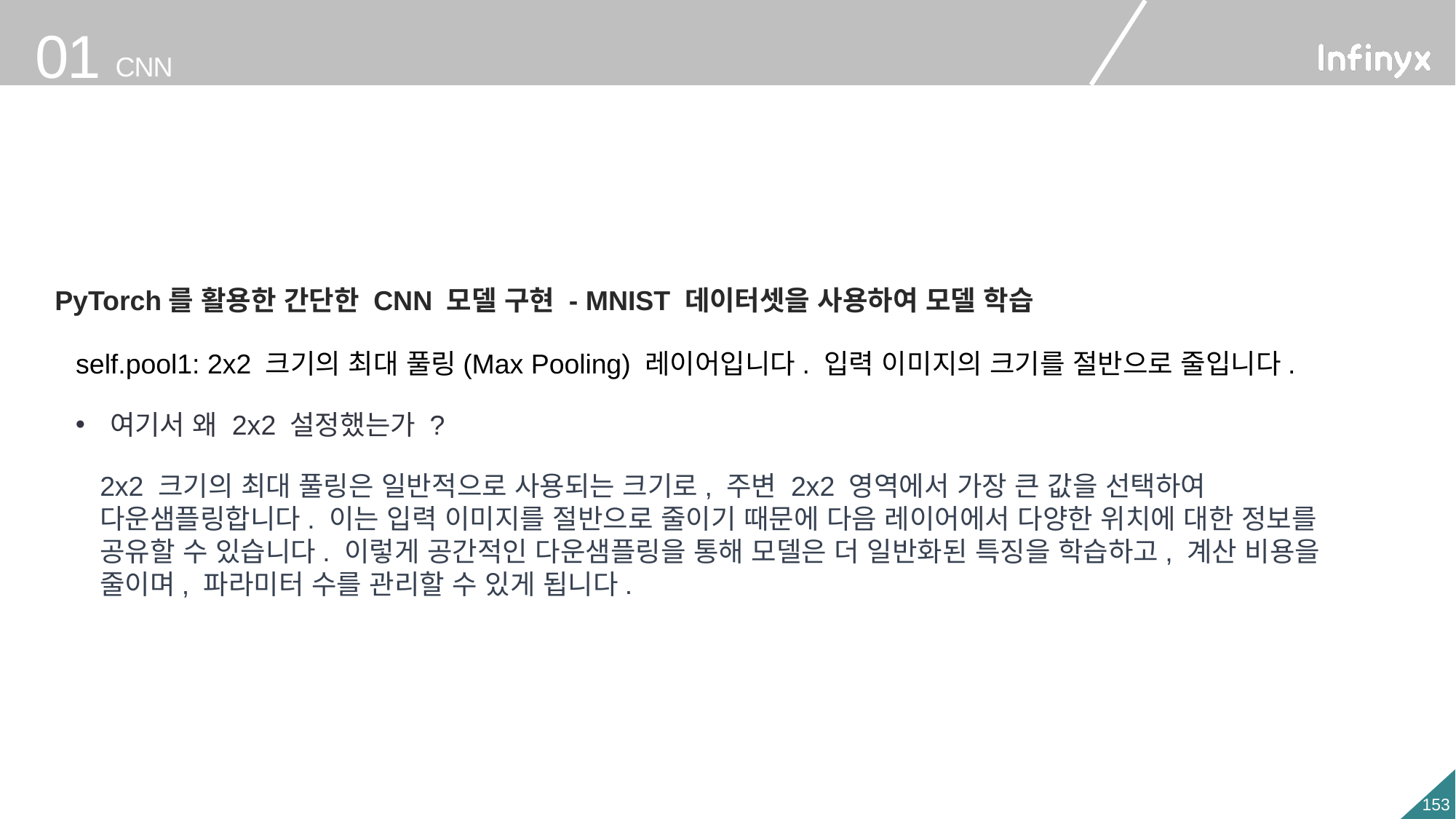

PyTorch를 활용한 간단한 CNN 모델 구현 - MNIST 데이터셋을 사용하여 모델 학습
self.pool1: 2x2 크기의 최대 풀링(Max Pooling) 레이어입니다. 입력 이미지의 크기를 절반으로 줄입니다.
여기서 왜 2x2 설정했는가 ?
2x2 크기의 최대 풀링은 일반적으로 사용되는 크기로, 주변 2x2 영역에서 가장 큰 값을 선택하여 다운샘플링합니다. 이는 입력 이미지를 절반으로 줄이기 때문에 다음 레이어에서 다양한 위치에 대한 정보를 공유할 수 있습니다. 이렇게 공간적인 다운샘플링을 통해 모델은 더 일반화된 특징을 학습하고, 계산 비용을 줄이며, 파라미터 수를 관리할 수 있게 됩니다.